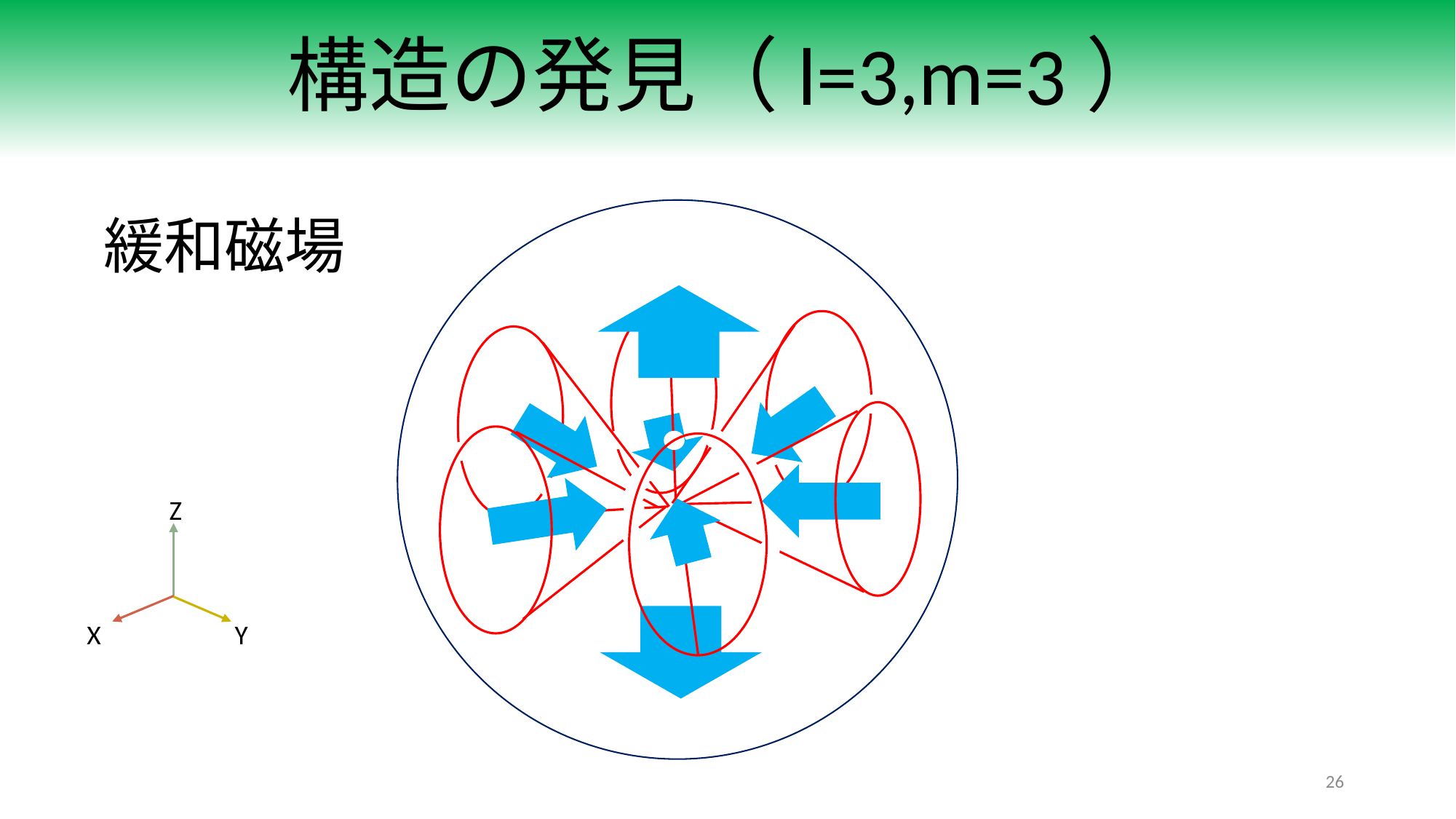

# 構造の発見（l=3,m=3）

緩和磁場

Z

X
Y

26